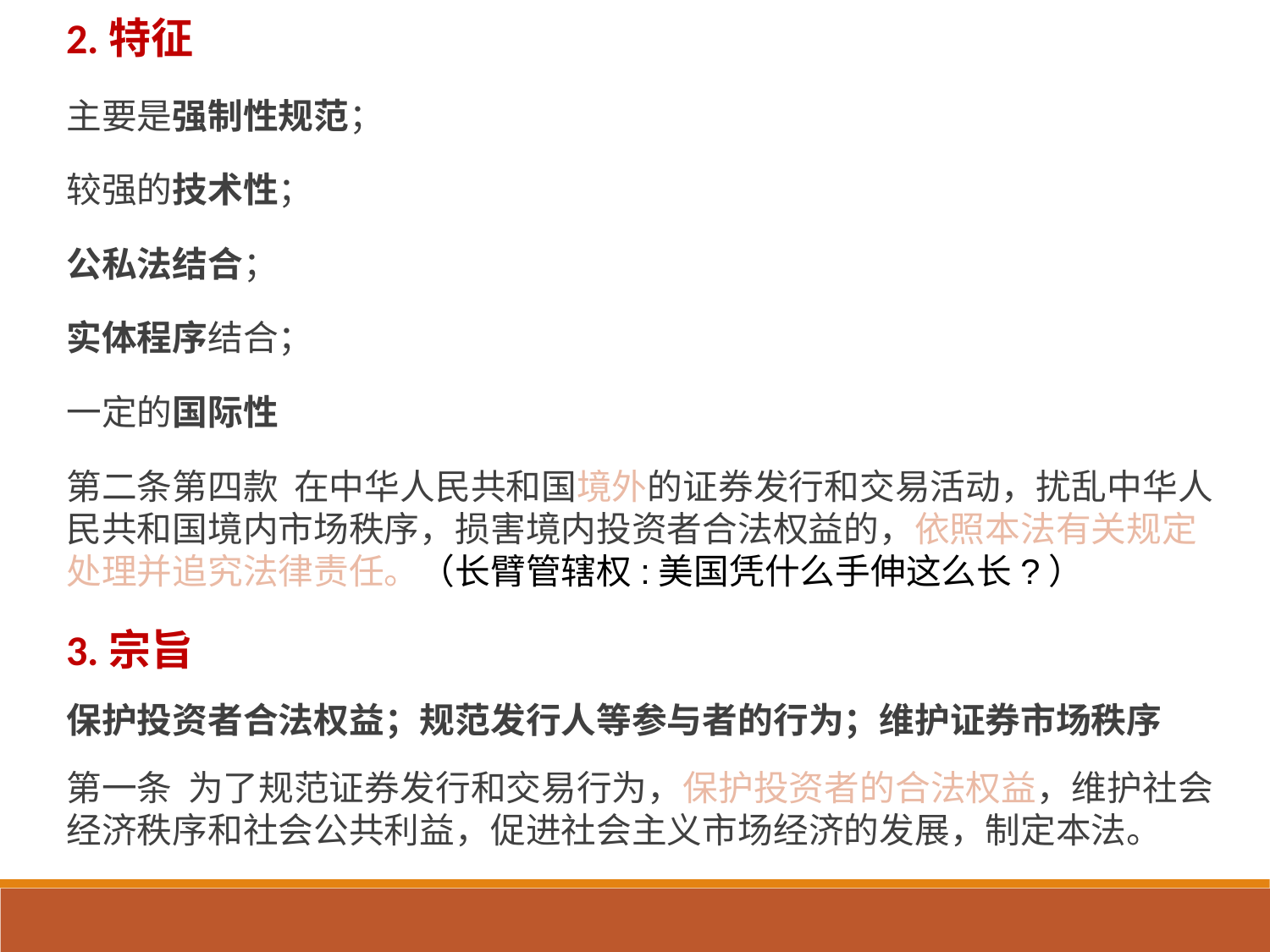

2.特征
主要是强制性规范；
较强的技术性；
公私法结合；
实体程序结合；
一定的国际性
第二条第四款  在中华人民共和国境外的证券发行和交易活动，扰乱中华人民共和国境内市场秩序，损害境内投资者合法权益的，依照本法有关规定处理并追究法律责任。（长臂管辖权:美国凭什么手伸这么长?）
3.宗旨
保护投资者合法权益；规范发行人等参与者的行为；维护证券市场秩序
第一条  为了规范证券发行和交易行为，保护投资者的合法权益，维护社会经济秩序和社会公共利益，促进社会主义市场经济的发展，制定本法。